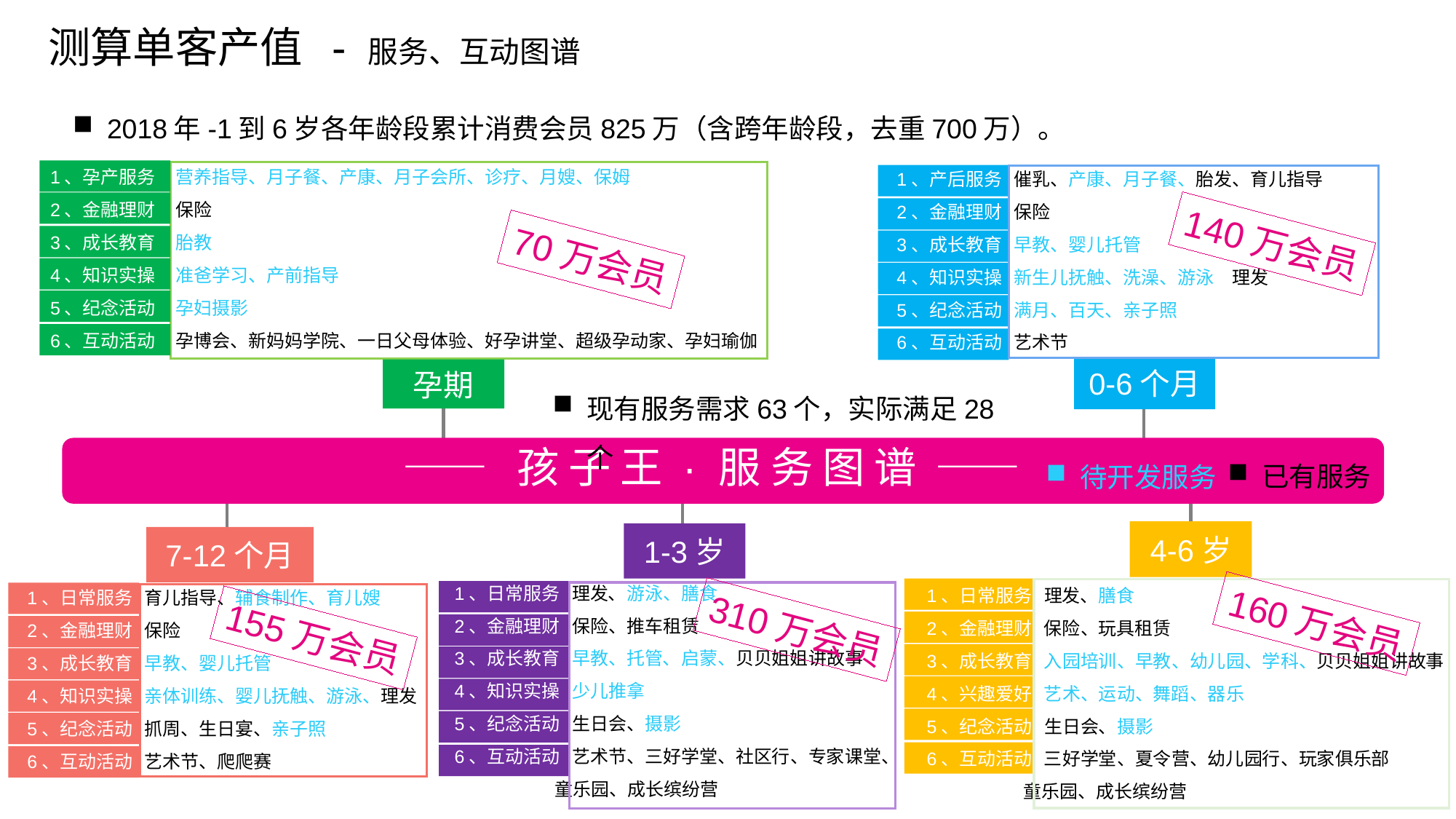

测算单客产值  - 服务、互动图谱
2018年-1到6岁各年龄段累计消费会员825万（含跨年龄段，去重700万）。
1、孕产服务     营养指导、月子餐、产康、月子会所、诊疗、月嫂、保姆
2、金融理财     保险
3、成长教育     胎教
4、知识实操     准爸学习、产前指导
5、纪念活动     孕妇摄影
6、互动活动     孕博会、新妈妈学院、一日父母体验、好孕讲堂、超级孕动家、孕妇瑜伽
1、产后服务   催乳、产康、月子餐、胎发、育儿指导
2、金融理财   保险
3、成长教育   早教、婴儿托管
4、知识实操   新生儿抚触、洗澡、游泳、理发
5、纪念活动   满月、百天、亲子照
6、互动活动   艺术节

140万会员
70万会员
0-6个月
孕期
现有服务需求63个，实际满足28个
——  孩 子 王 · 服 务 图 谱  ——

已有服务
待开发服务
4-6岁
1-3岁
7-12个月
1、日常服务   理发、游泳、膳食
2、金融理财   保险、推车租赁
3、成长教育   早教、托管、启蒙、贝贝姐姐讲故事
4、知识实操   少儿推拿
5、纪念活动   生日会、摄影、开笔礼
6、互动活动   艺术节、三好学堂、社区行、专家课堂、
                        童乐园、成长缤纷营
1、日常服务   理发、膳食
2、金融理财   保险、玩具租赁
3、成长教育   入园培训、早教、幼儿园、学科、贝贝姐姐讲故事
4、兴趣爱好   艺术、运动、舞蹈、器乐
5、纪念活动   生日会、摄影
6、互动活动   三好学堂、夏令营、幼儿园行、玩家俱乐部
                       童乐园、成长缤纷营
1、日常服务   育儿指导、辅食制作、育儿嫂
2、金融理财   保险
3、成长教育   早教、婴儿托管
4、知识实操   亲体训练、婴儿抚触、游泳、理发
5、纪念活动   抓周、生日宴、亲子照
6、互动活动   艺术节、爬爬赛

160万会员
310万会员
155万会员